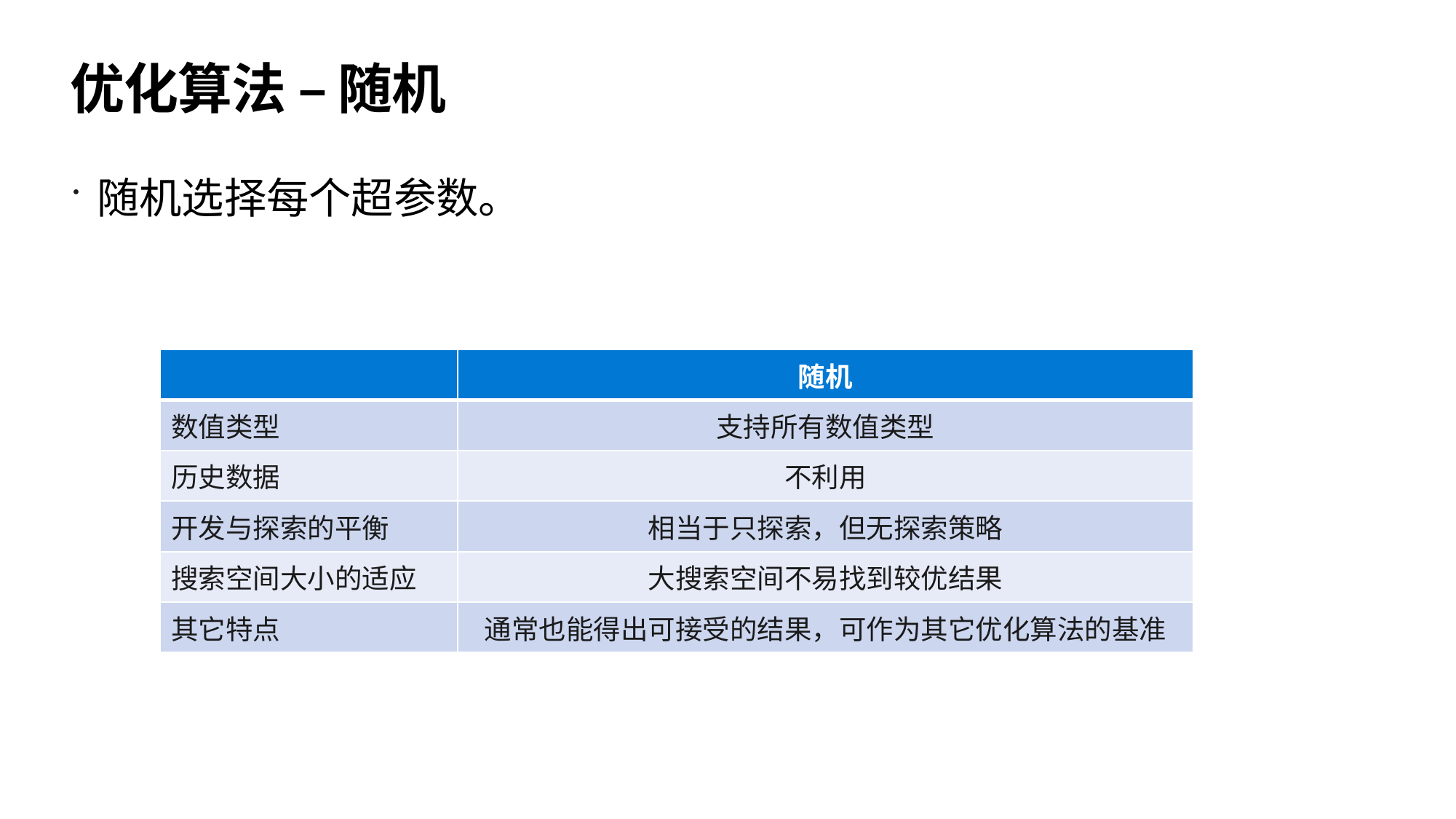

# 优化算法 – 随机
随机选择每个超参数。
|  | 随机 |
| --- | --- |
| 数值类型 | 支持所有数值类型 |
| 历史数据 | 不利用 |
| 开发与探索的平衡 | 相当于只探索，但无探索策略 |
| 搜索空间大小的适应 | 大搜索空间不易找到较优结果 |
| 其它特点 | 通常也能得出可接受的结果，可作为其它优化算法的基准 |